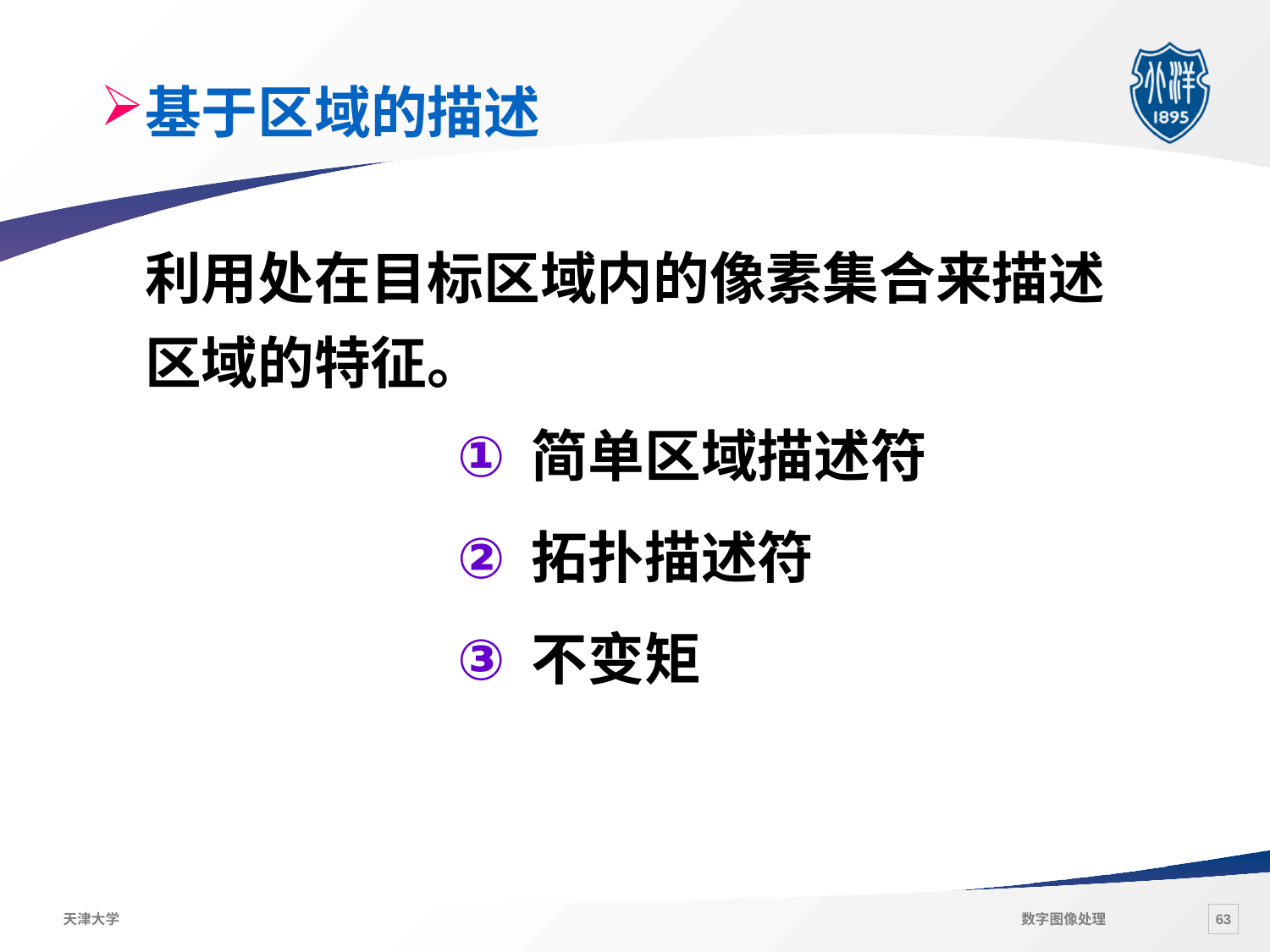

# 基于区域的描述
利用处在目标区域内的像素集合来描述 区域的特征。
3. 曲率
简单区域描述符

拓扑描述符

不变矩
角点：曲率的局部极值点